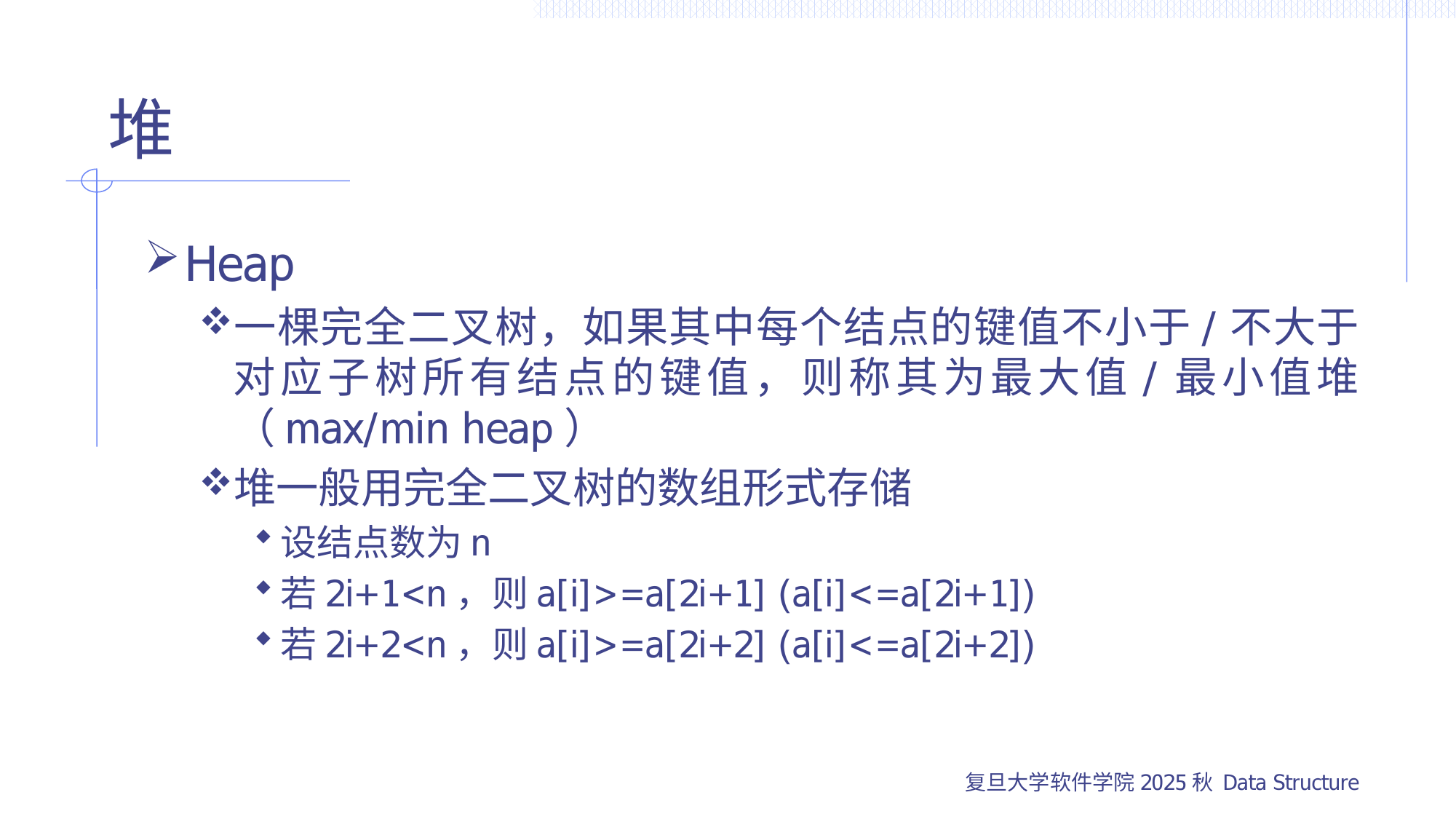

# 堆
Heap
一棵完全二叉树，如果其中每个结点的键值不小于/不大于对应子树所有结点的键值，则称其为最大值/最小值堆（max/min heap）
堆一般用完全二叉树的数组形式存储
设结点数为n
若2i+1<n，则a[i]>=a[2i+1] (a[i]<=a[2i+1])
若2i+2<n，则a[i]>=a[2i+2] (a[i]<=a[2i+2])